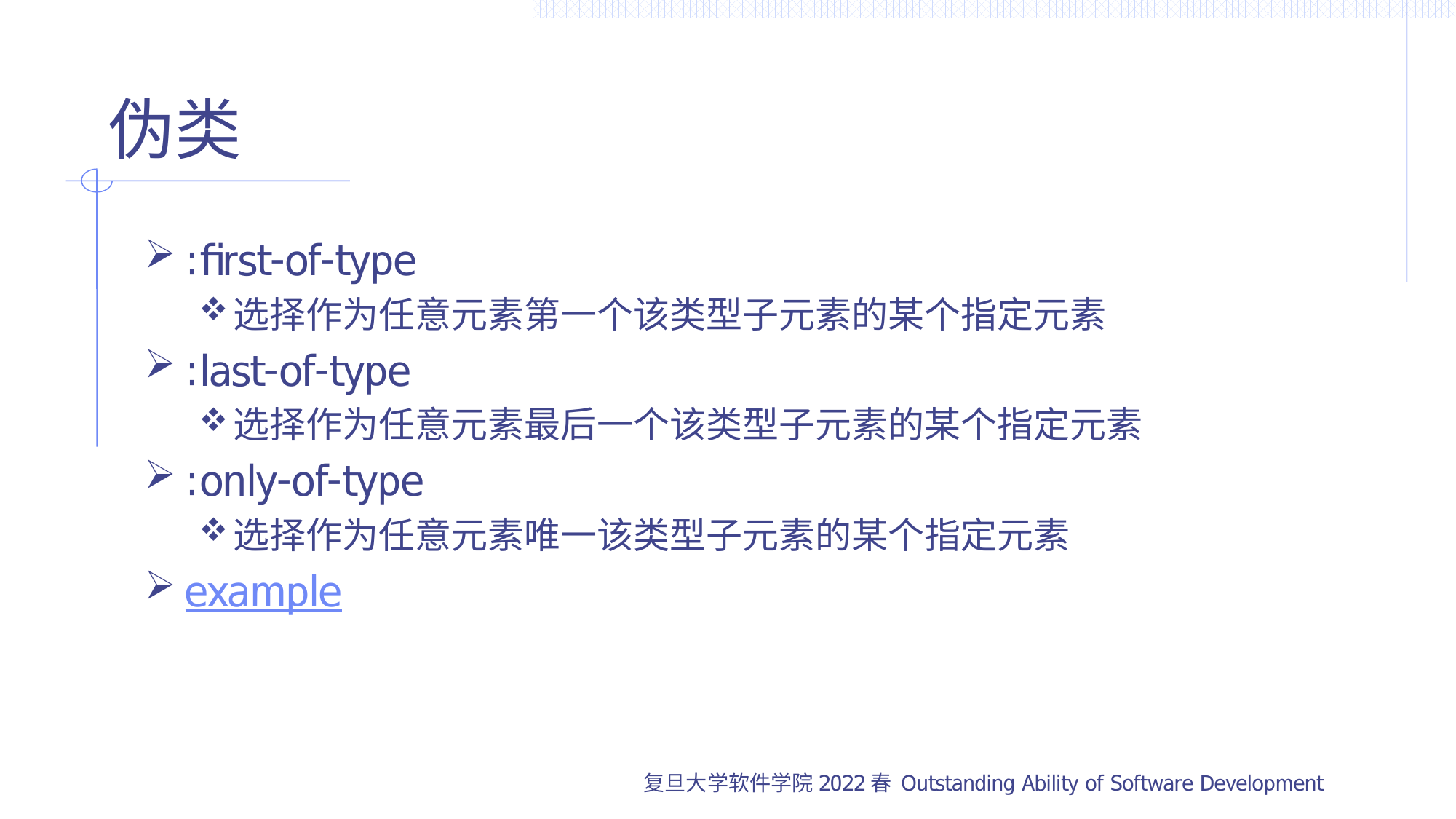

# 伪类
:first-of-type
选择作为任意元素第一个该类型子元素的某个指定元素
:last-of-type
选择作为任意元素最后一个该类型子元素的某个指定元素
:only-of-type
选择作为任意元素唯一该类型子元素的某个指定元素
example